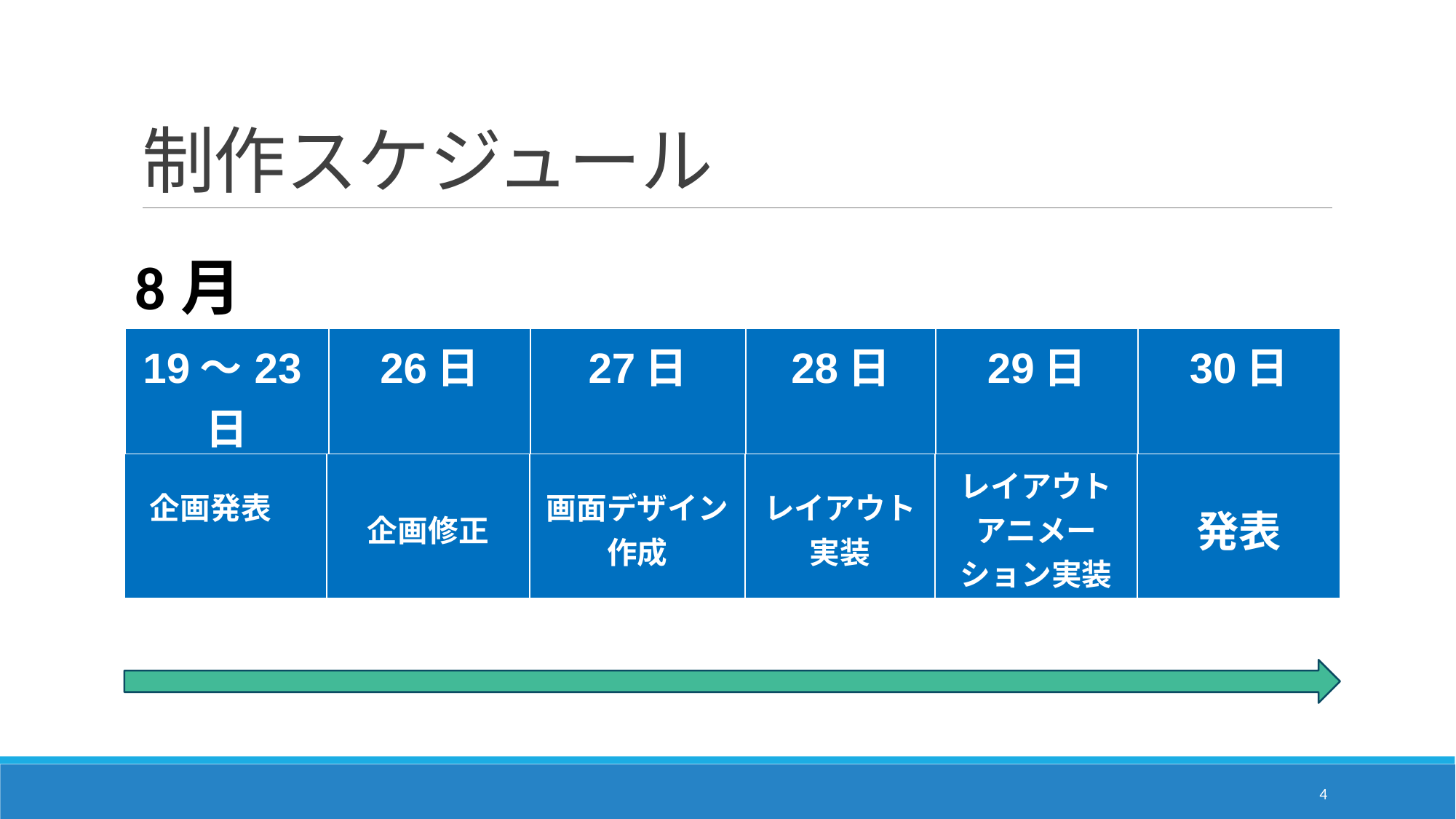

# 制作スケジュール
8月
| 19～23日 | 26日 | 27日 | 28日 | 29日 | 30日 |
| --- | --- | --- | --- | --- | --- |
| 企画発表 | 企画修正 | 画面デザイン作成 | レイアウト 実装 | レイアウト アニメーション実装 | 発表 |
| --- | --- | --- | --- | --- | --- |

4